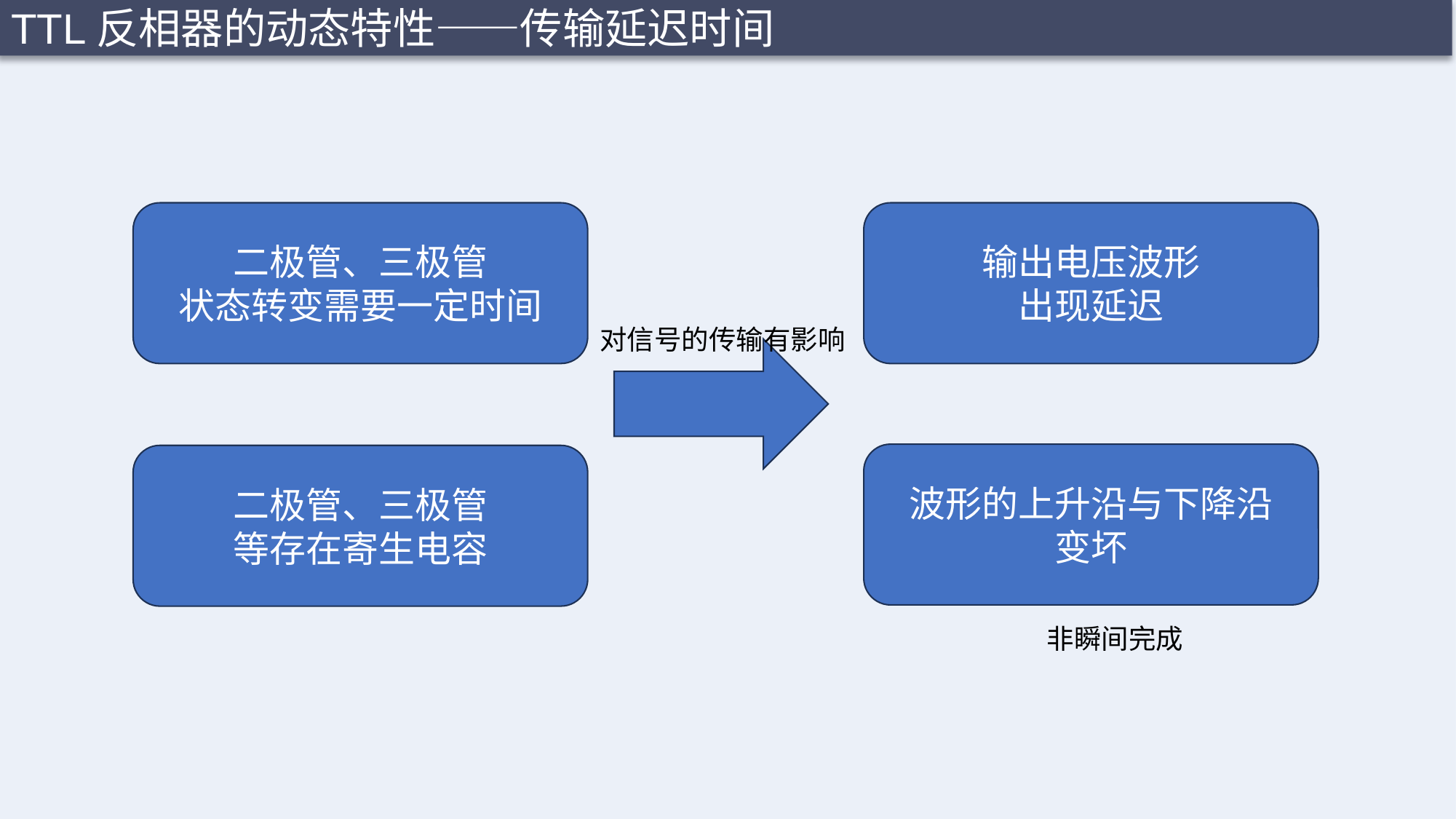

TTL反相器的动态特性——传输延迟时间
二极管、三极管
状态转变需要一定时间
输出电压波形
出现延迟
对信号的传输有影响

波形的上升沿与下降沿
变坏
二极管、三极管
等存在寄生电容
非瞬间完成